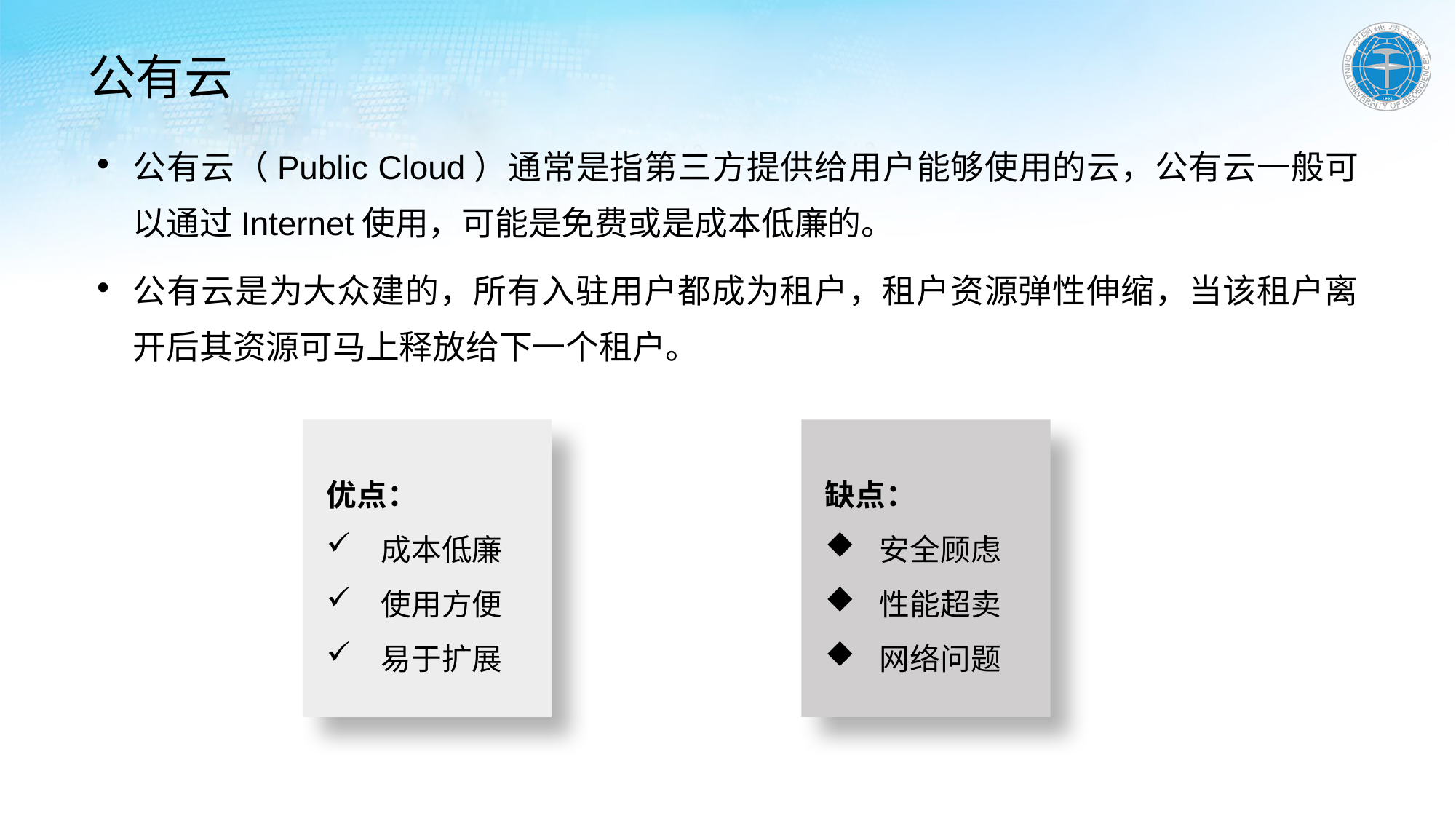

# 公有云
公有云（Public Cloud）通常是指第三方提供给用户能够使用的云，公有云一般可以通过Internet使用，可能是免费或是成本低廉的。
公有云是为大众建的，所有入驻用户都成为租户，租户资源弹性伸缩，当该租户离开后其资源可马上释放给下一个租户。

优点：
成本低廉
使用方便
易于扩展
缺点：
安全顾虑
性能超卖
网络问题